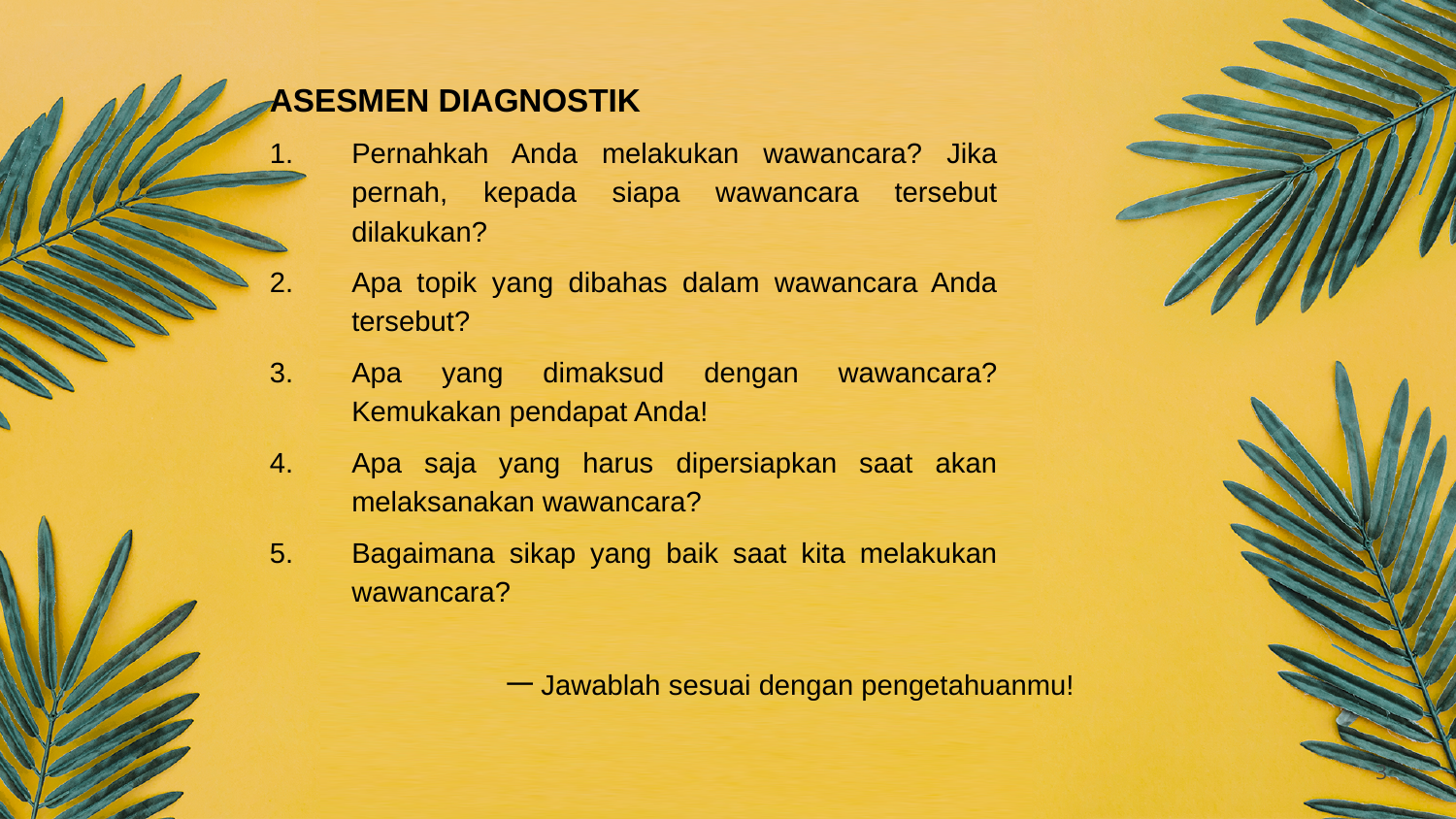

ASESMEN DIAGNOSTIK
Pernahkah Anda melakukan wawancara? Jika pernah, kepada siapa wawancara tersebut dilakukan?
Apa topik yang dibahas dalam wawancara Anda tersebut?
Apa yang dimaksud dengan wawancara? Kemukakan pendapat Anda!
Apa saja yang harus dipersiapkan saat akan melaksanakan wawancara?
Bagaimana sikap yang baik saat kita melakukan wawancara?
一Jawablah sesuai dengan pengetahuanmu!
3